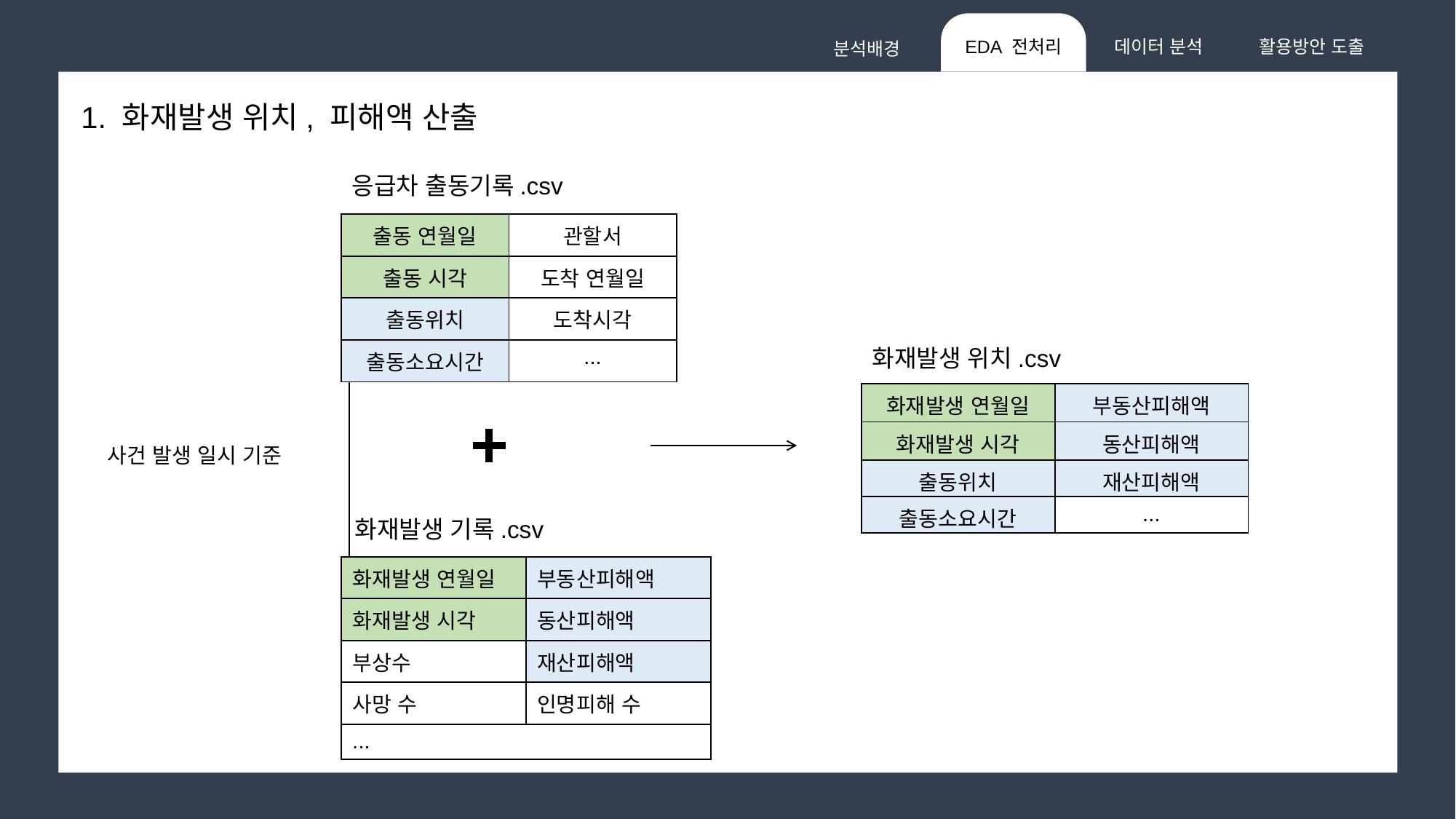

데이터 분석
활용방안 도출
EDA 전처리
분석배경

1. 화재발생 위치, 피해액 산출
응급차 출동기록.csv
| 출동 연월일 | 관할서 |
| --- | --- |
| 출동 시각 | 도착 연월일 |
| 출동위치 | 도착시각 |
| 출동소요시간 | ... |

화재발생 위치.csv
| 화재발생 연월일 | 부동산피해액 |
| --- | --- |
| 화재발생 시각 | 동산피해액 |
| 출동위치 | 재산피해액 |
| 출동소요시간 | ... |

사건 발생 일시 기준
화재발생 기록.csv
| 화재발생 연월일 | 부동산피해액 |
| --- | --- |
| 화재발생 시각 | 동산피해액 |
| 부상수 | 재산피해액 |
| 사망 수 | 인명피해 수 |
| ... |  |